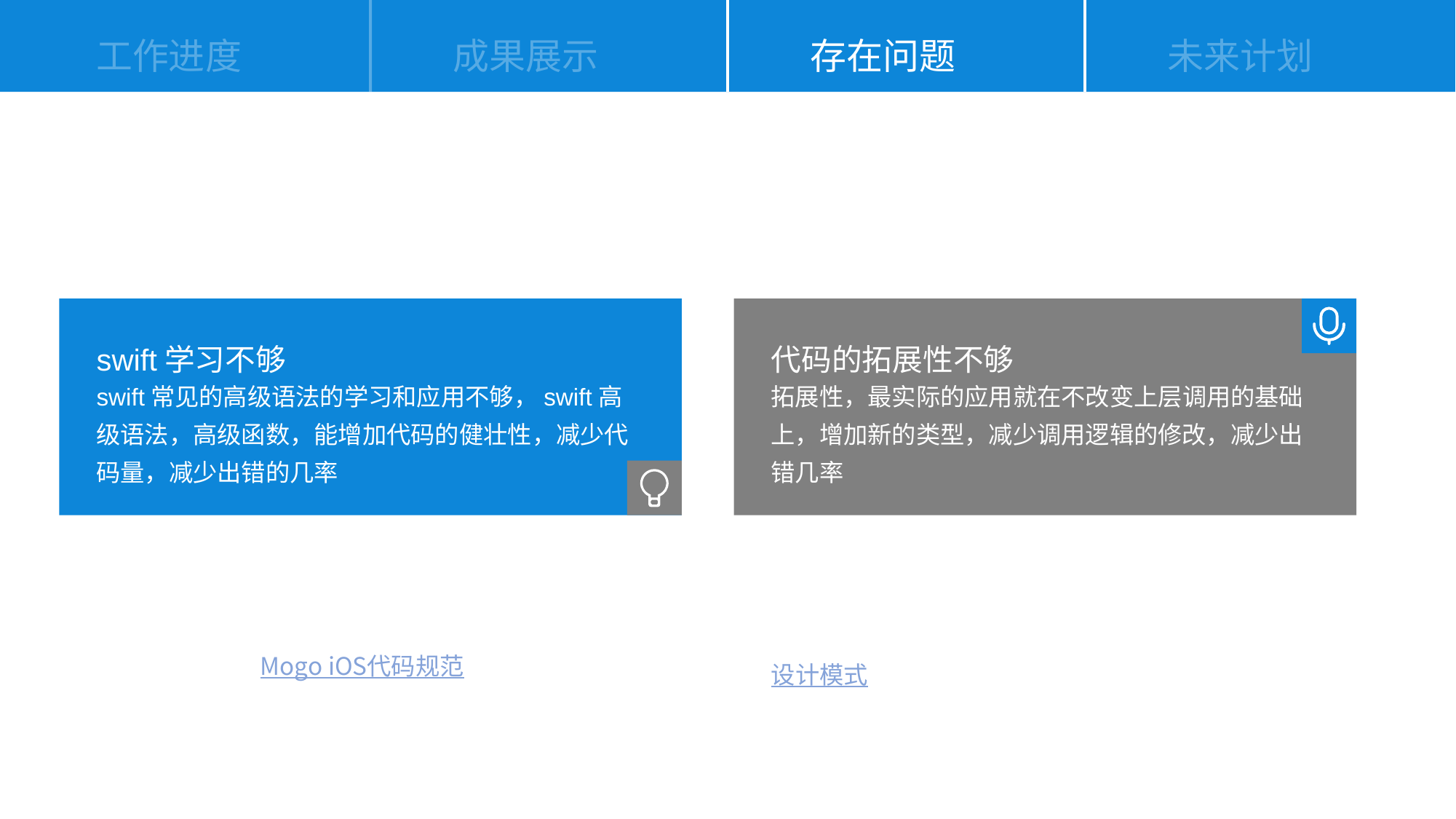

工作进度
成果展示
存在问题
未来计划

swift学习不够
swift常见的高级语法的学习和应用不够，swift高级语法，高级函数，能增加代码的健壮性，减少代码量，减少出错的几率
代码的拓展性不够
拓展性，最实际的应用就在不改变上层调用的基础上，增加新的类型，减少调用逻辑的修改，减少出错几率

代码的复用性不够
目前三个项目虽然用了组件化，但是三个项目相同的逻辑还是写了三份，可以修改设计模式，例如MVVM+RxSwift，拆分逻辑层和UI，等
Mogo iOS代码规范
设计模式